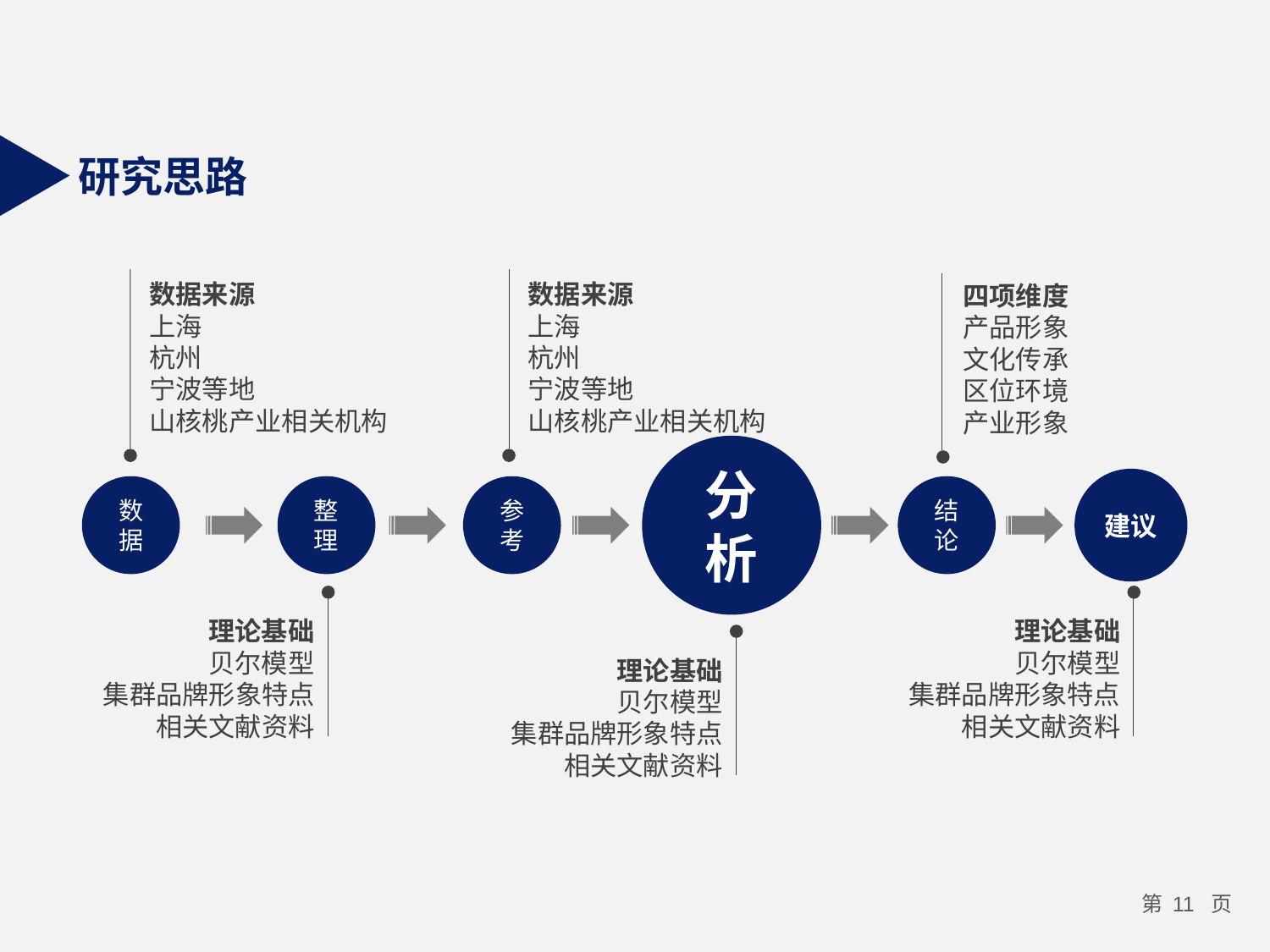

研究思路
数据来源
上海
杭州
宁波等地
山核桃产业相关机构

数据来源
上海
杭州
宁波等地
山核桃产业相关机构

四项维度
产品形象
文化传承
区位环境
产业形象

分析
建议
数据
整理
参考
结论

理论基础
贝尔模型
集群品牌形象特点
相关文献资料

理论基础
贝尔模型
集群品牌形象特点
相关文献资料

理论基础
贝尔模型
集群品牌形象特点
相关文献资料